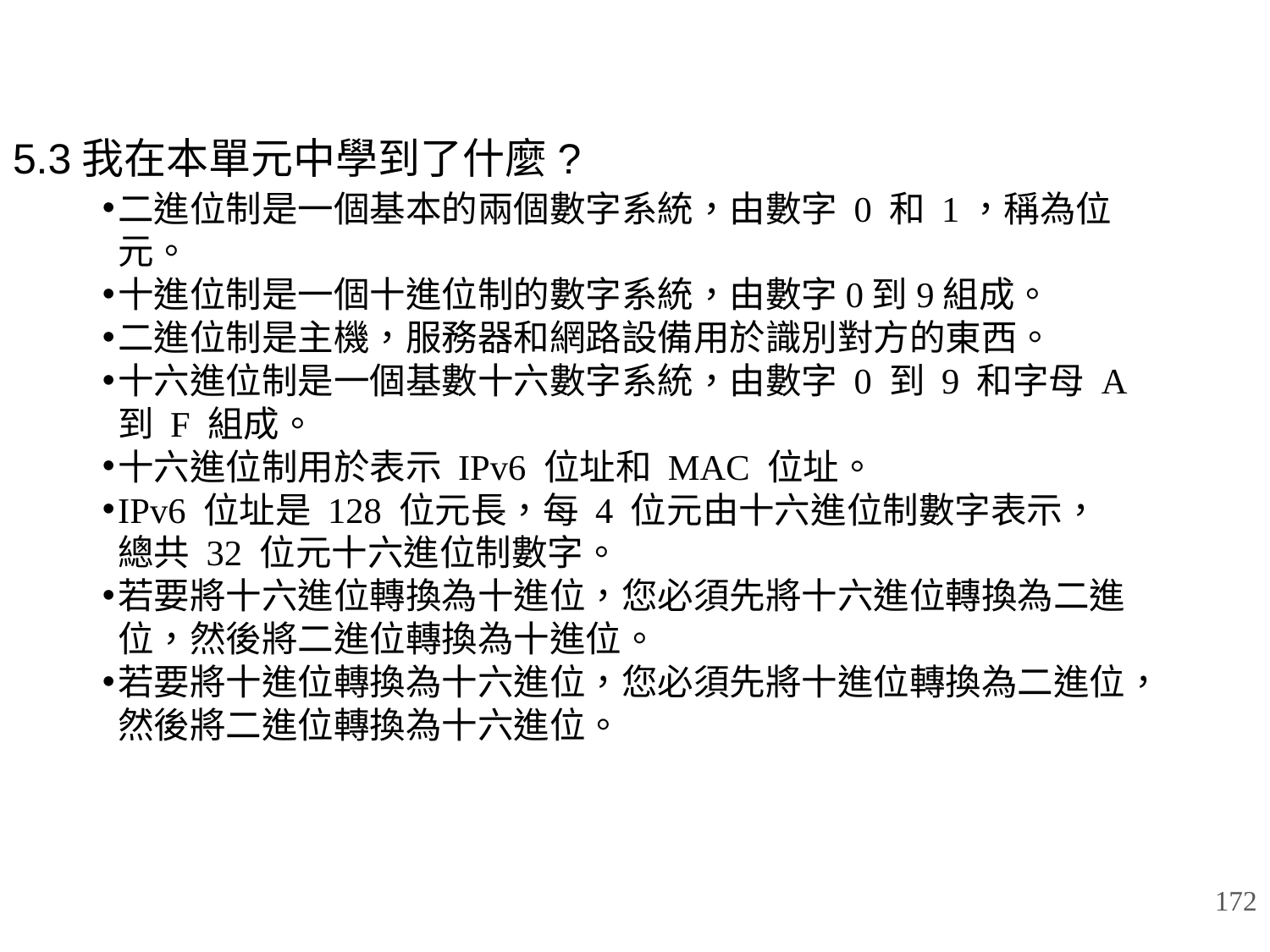

# 5.3我在本單元中學到了什麼?
二進位制是一個基本的兩個數字系統，由數字 0 和 1，稱為位元。
十進位制是一個十進位制的數字系統，由數字0到9組成。
二進位制是主機，服務器和網路設備用於識別對方的東西。
十六進位制是一個基數十六數字系統，由數字 0 到 9 和字母 A 到 F 組成。
十六進位制用於表示 IPv6 位址和 MAC 位址。
IPv6 位址是 128 位元長，每 4 位元由十六進位制數字表示，總共 32 位元十六進位制數字。
若要將十六進位轉換為十進位，您必須先將十六進位轉換為二進位，然後將二進位轉換為十進位。
若要將十進位轉換為十六進位，您必須先將十進位轉換為二進位，然後將二進位轉換為十六進位。
172